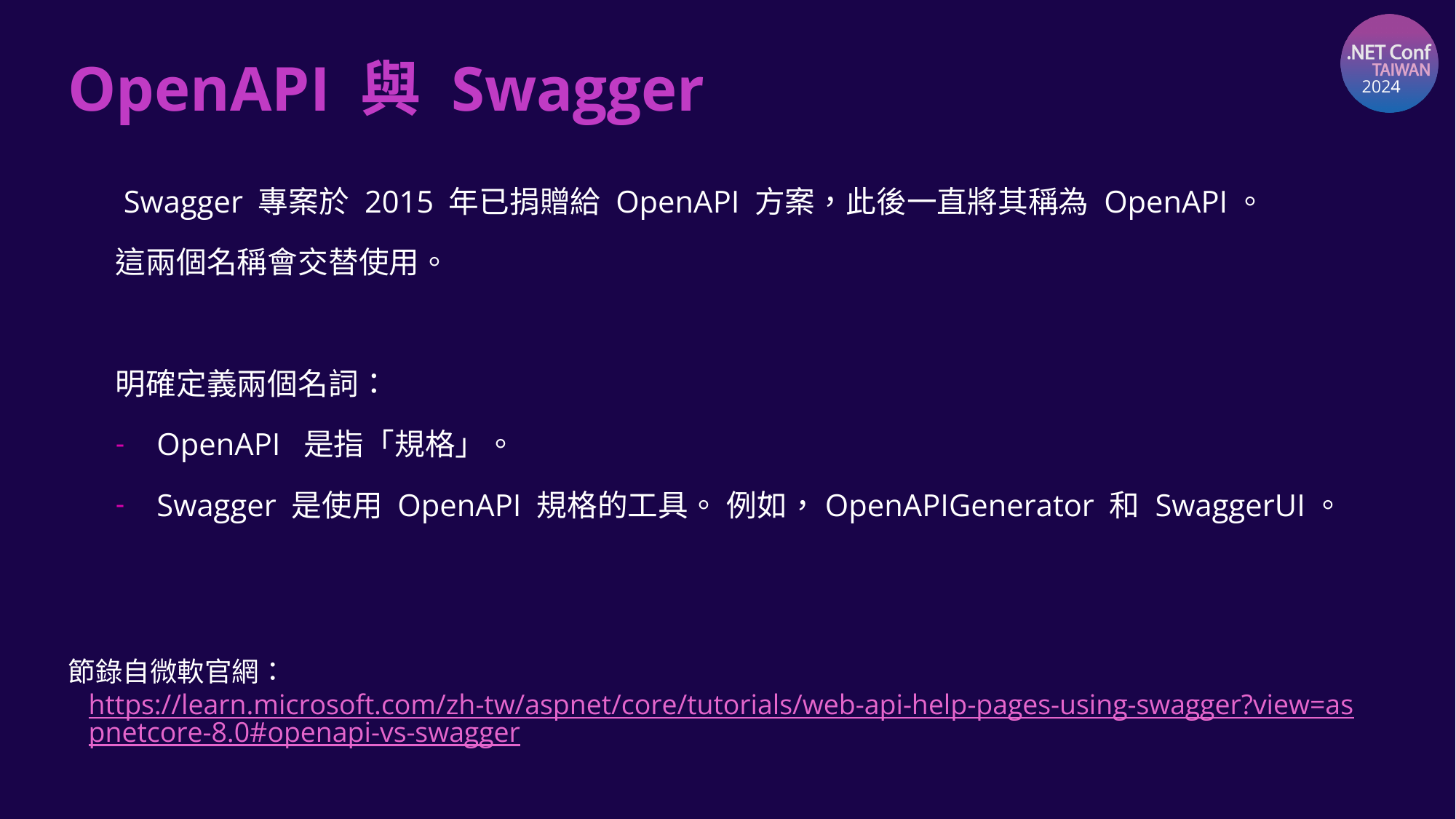

# OpenAPI 與 Swagger
 Swagger 專案於 2015 年已捐贈給 OpenAPI 方案，此後一直將其稱為 OpenAPI。
這兩個名稱會交替使用。

明確定義兩個名詞：
OpenAPI  是指「規格」。
Swagger 是使用 OpenAPI 規格的工具。 例如，OpenAPIGenerator 和 SwaggerUI。
節錄自微軟官網：https://learn.microsoft.com/zh-tw/aspnet/core/tutorials/web-api-help-pages-using-swagger?view=aspnetcore-8.0#openapi-vs-swagger